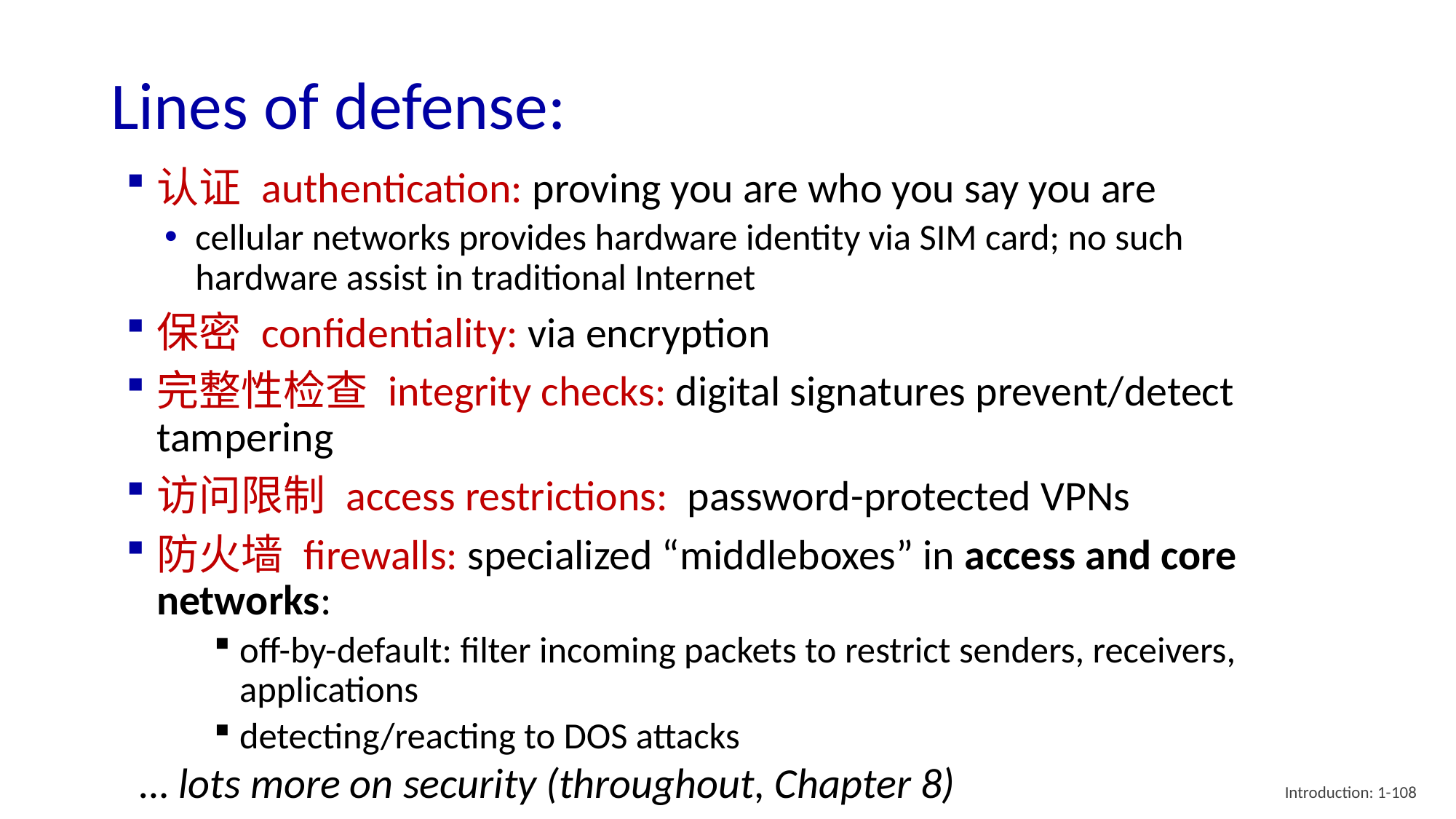

# Lines of defense:
认证 authentication: proving you are who you say you are
cellular networks provides hardware identity via SIM card; no such hardware assist in traditional Internet
保密 confidentiality: via encryption
完整性检查 integrity checks: digital signatures prevent/detect tampering
访问限制 access restrictions:  password-protected VPNs
防火墙 firewalls: specialized “middleboxes” in access and core networks:
off-by-default: filter incoming packets to restrict senders, receivers, applications
detecting/reacting to DOS attacks
… lots more on security (throughout, Chapter 8)
Introduction: 1-108